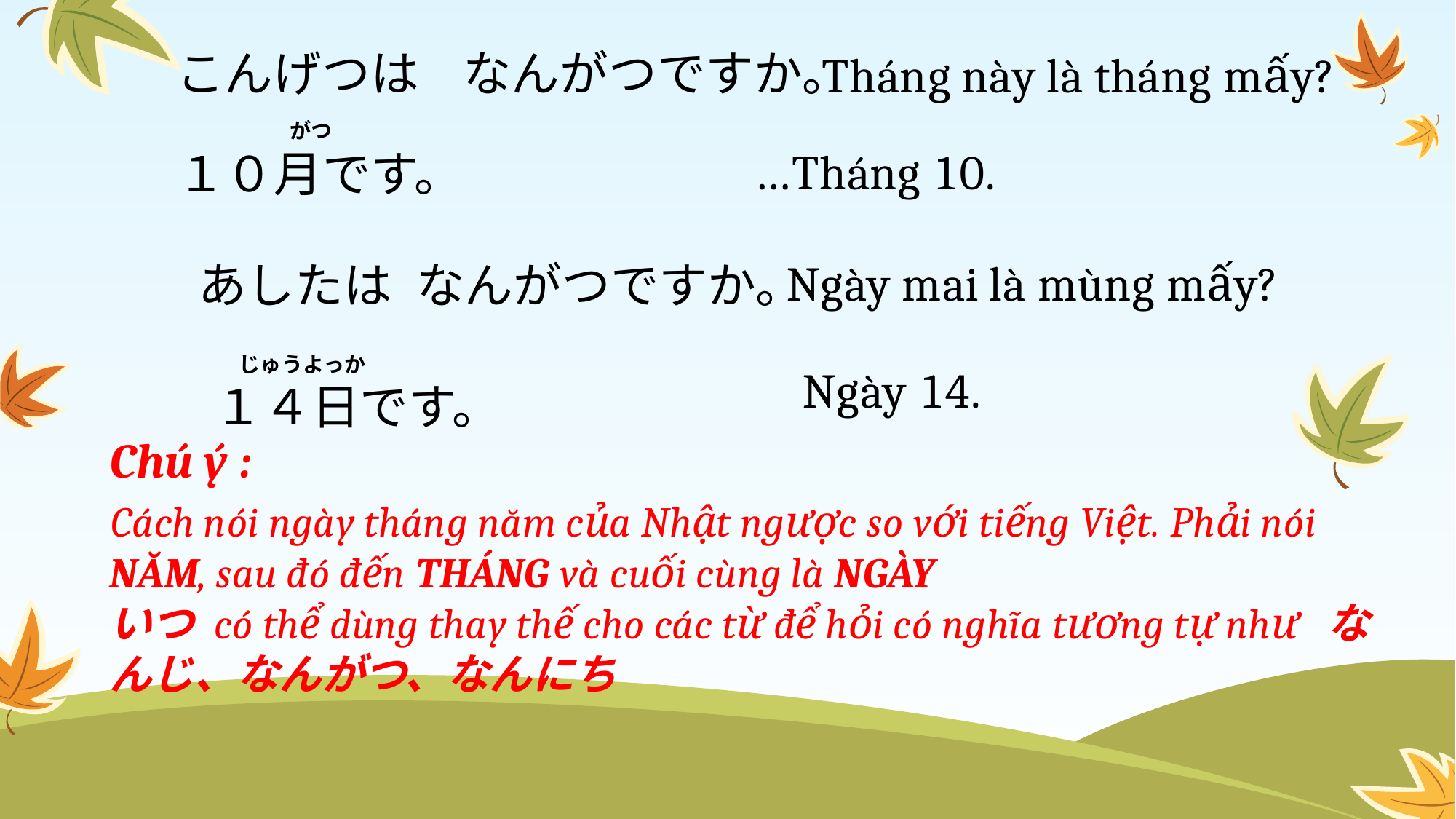

こんげつは    なんがつですか。

Tháng này là tháng mấy?

                      がつ
１０月です。
…Tháng 10.
Ngày mai là mùng mấy?

あしたは	なんがつですか。
    じゅうよっか
１４日です。

Ngày 14.
Chú ý :
Cách nói ngày tháng năm của Nhật ngược so với tiếng Việt. Phải nói NĂM, sau đó đến THÁNG và cuối cùng là NGÀY
いつ có thể dùng thay thế cho các từ để hỏi có nghĩa tương tự như  なんじ、なんがつ、なんにち